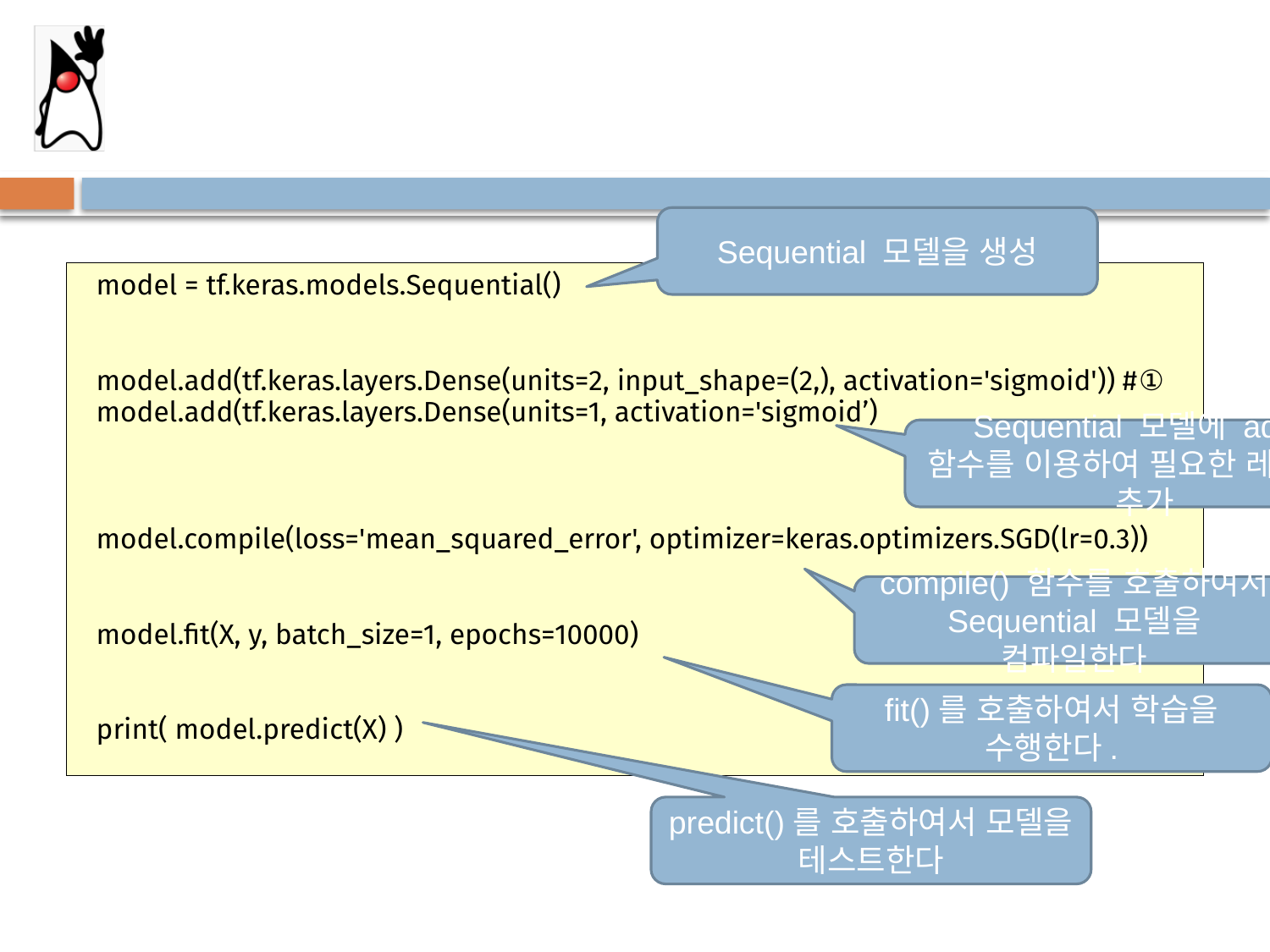

#
Sequential 모델을 생성
model = tf.keras.models.Sequential()

model.add(tf.keras.layers.Dense(units=2, input_shape=(2,), activation='sigmoid')) #①
model.add(tf.keras.layers.Dense(units=1, activation='sigmoid’)

model.compile(loss='mean_squared_error', optimizer=keras.optimizers.SGD(lr=0.3))

model.fit(X, y, batch_size=1, epochs=10000)

print( model.predict(X) )
Sequential 모델에 add() 함수를 이용하여 필요한 레이어를 추가
compile() 함수를 호출하여서 Sequential 모델을 컴파일한다
fit()를 호출하여서 학습을 수행한다.
predict()를 호출하여서 모델을 테스트한다